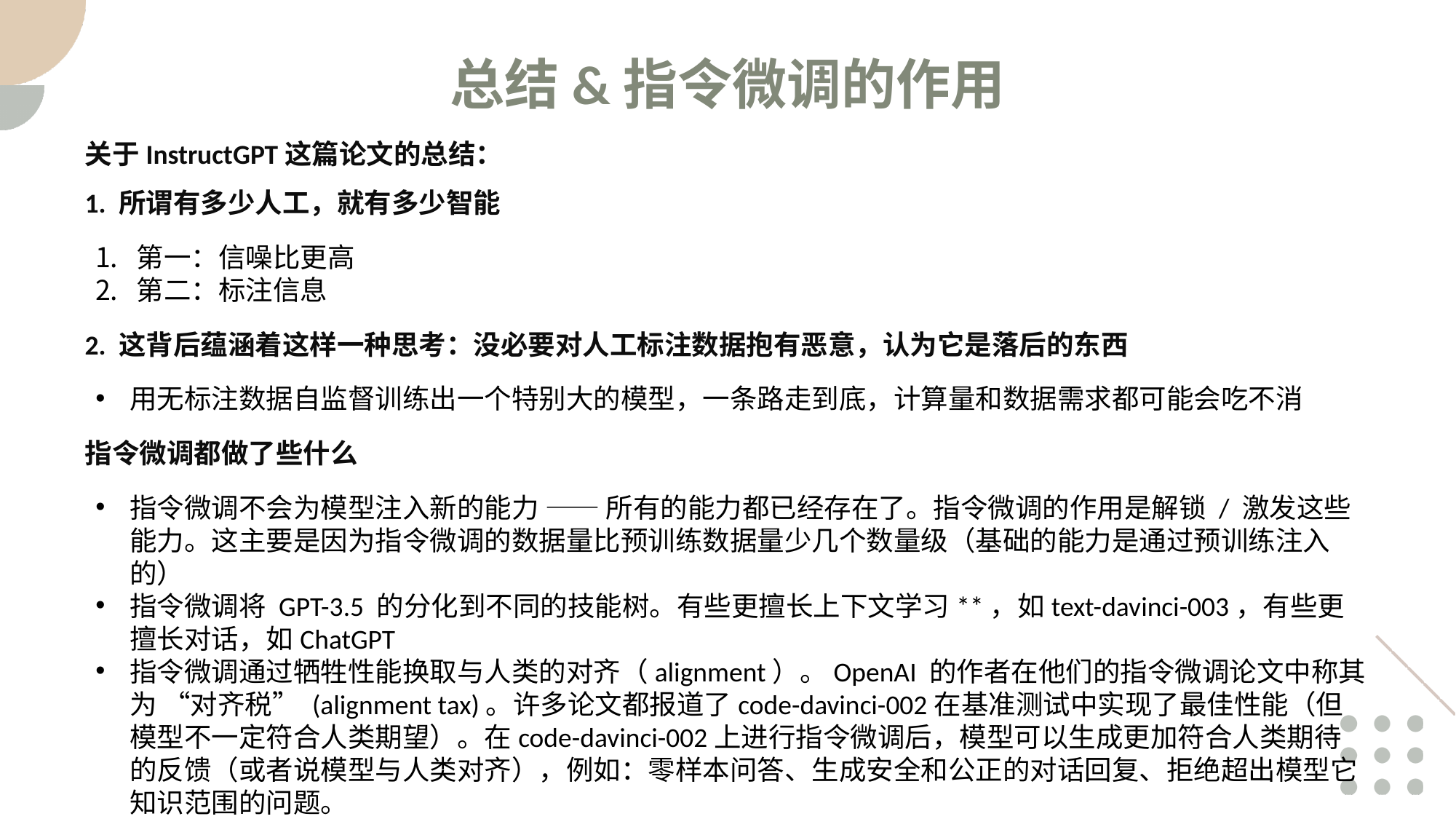

总结&指令微调的作用
关于InstructGPT这篇论文的总结：
1. 所谓有多少人工，就有多少智能
第一：信噪比更高
第二：标注信息
2. 这背后蕴涵着这样一种思考：没必要对人工标注数据抱有恶意，认为它是落后的东西
用无标注数据自监督训练出一个特别大的模型，一条路走到底，计算量和数据需求都可能会吃不消
指令微调都做了些什么
指令微调不会为模型注入新的能力 —— 所有的能力都已经存在了。指令微调的作用是解锁 / 激发这些能力。这主要是因为指令微调的数据量比预训练数据量少几个数量级（基础的能力是通过预训练注入的）
指令微调将 GPT-3.5 的分化到不同的技能树。有些更擅长上下文学习**，如text-davinci-003，有些更擅长对话，如ChatGPT
指令微调通过牺牲性能换取与人类的对齐（alignment）。OpenAI 的作者在他们的指令微调论文中称其为 “对齐税” (alignment tax)。许多论文都报道了code-davinci-002在基准测试中实现了最佳性能（但模型不一定符合人类期望）。在code-davinci-002上进行指令微调后，模型可以生成更加符合人类期待的反馈（或者说模型与人类对齐），例如：零样本问答、生成安全和公正的对话回复、拒绝超出模型它知识范围的问题。